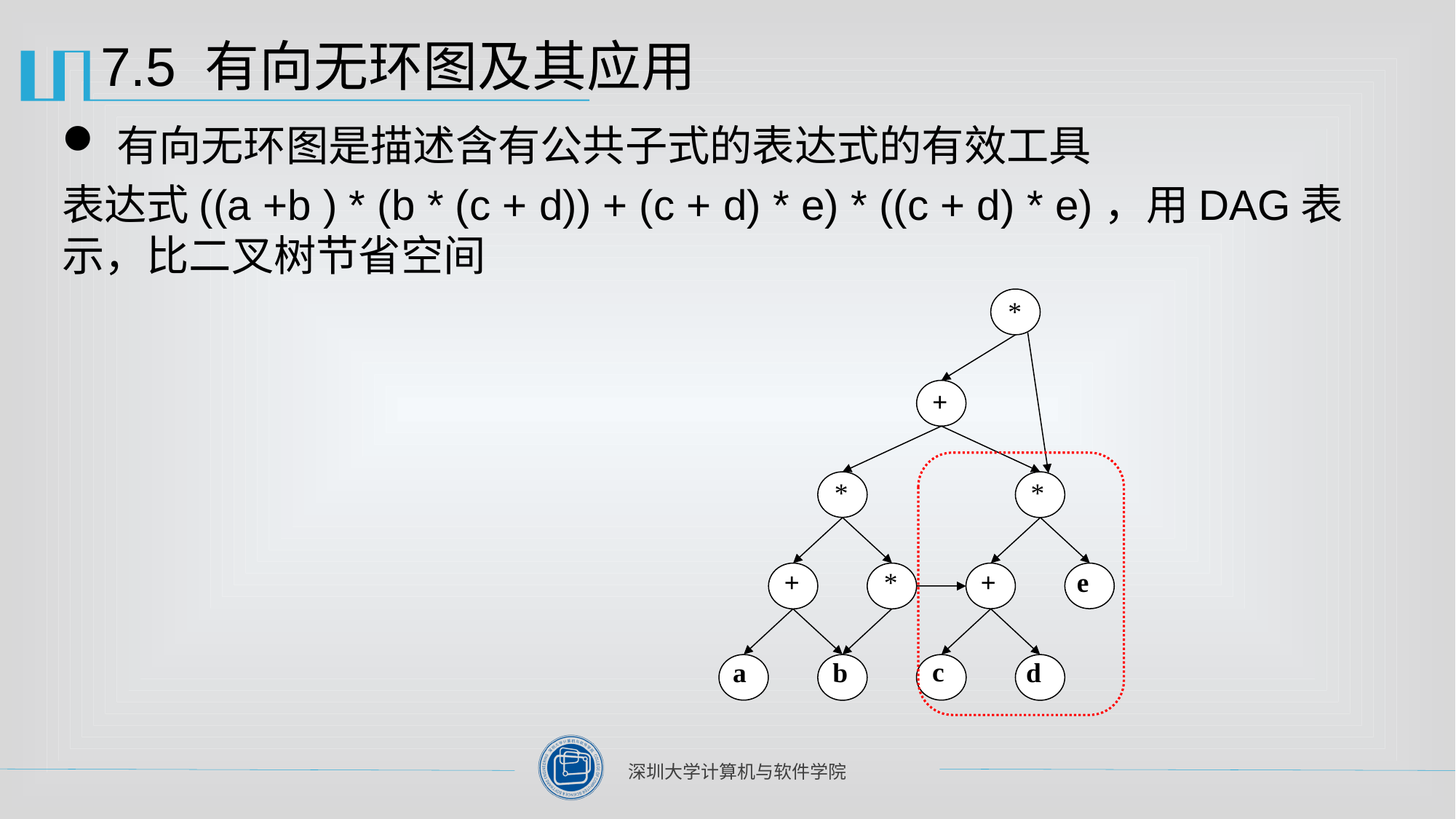

# 7.5 有向无环图及其应用
有向无环图是描述含有公共子式的表达式的有效工具
表达式((a +b ) * (b * (c + d)) + (c + d) * e) * ((c + d) * e)，用DAG表示，比二叉树节省空间

*
+
*
*
+
*
+
e
c
a
b
 d

95